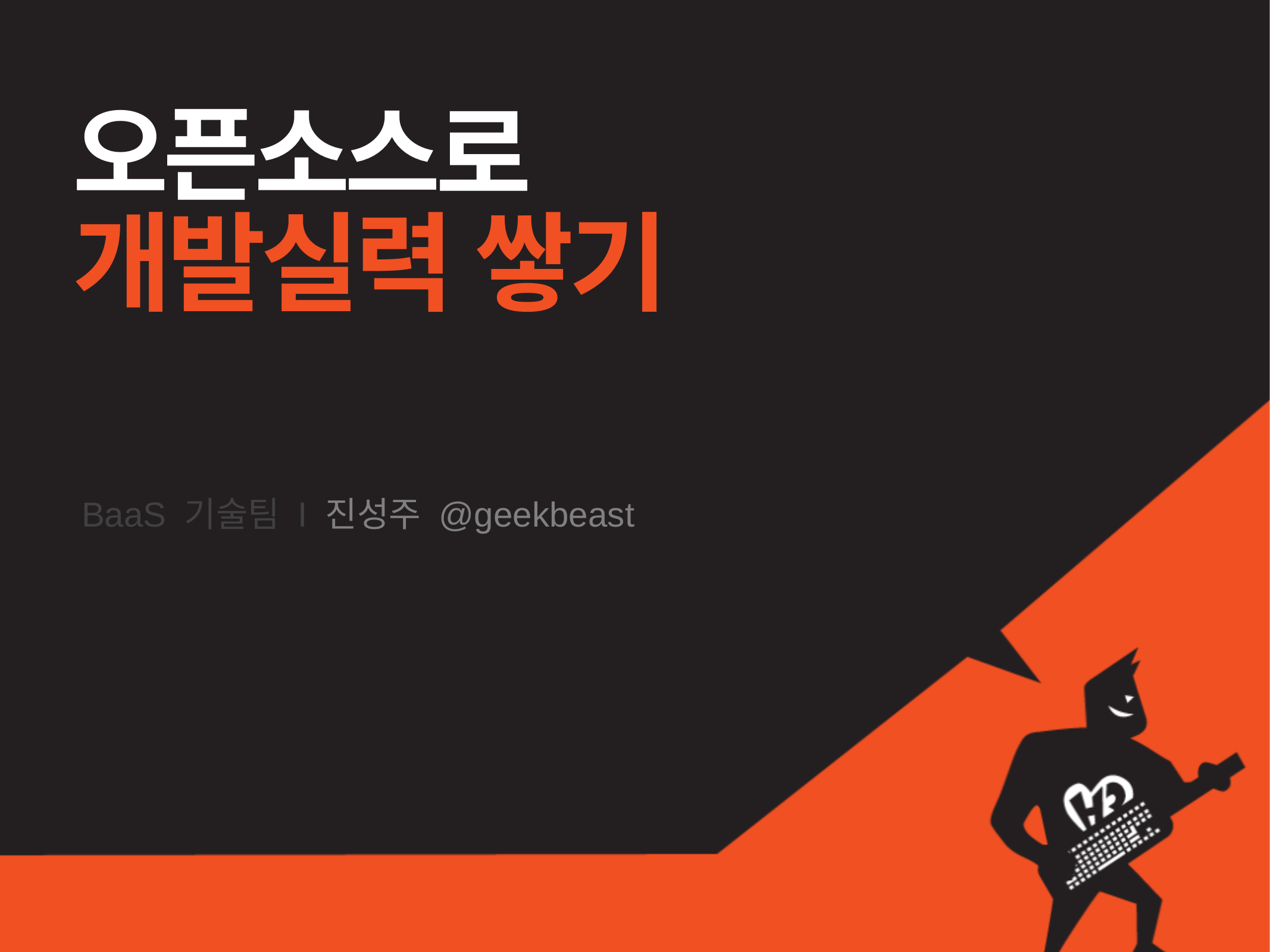

# 오픈소스로 개발실력 쌓기
BaaS 기술팀 I 진성주 @geekbeast